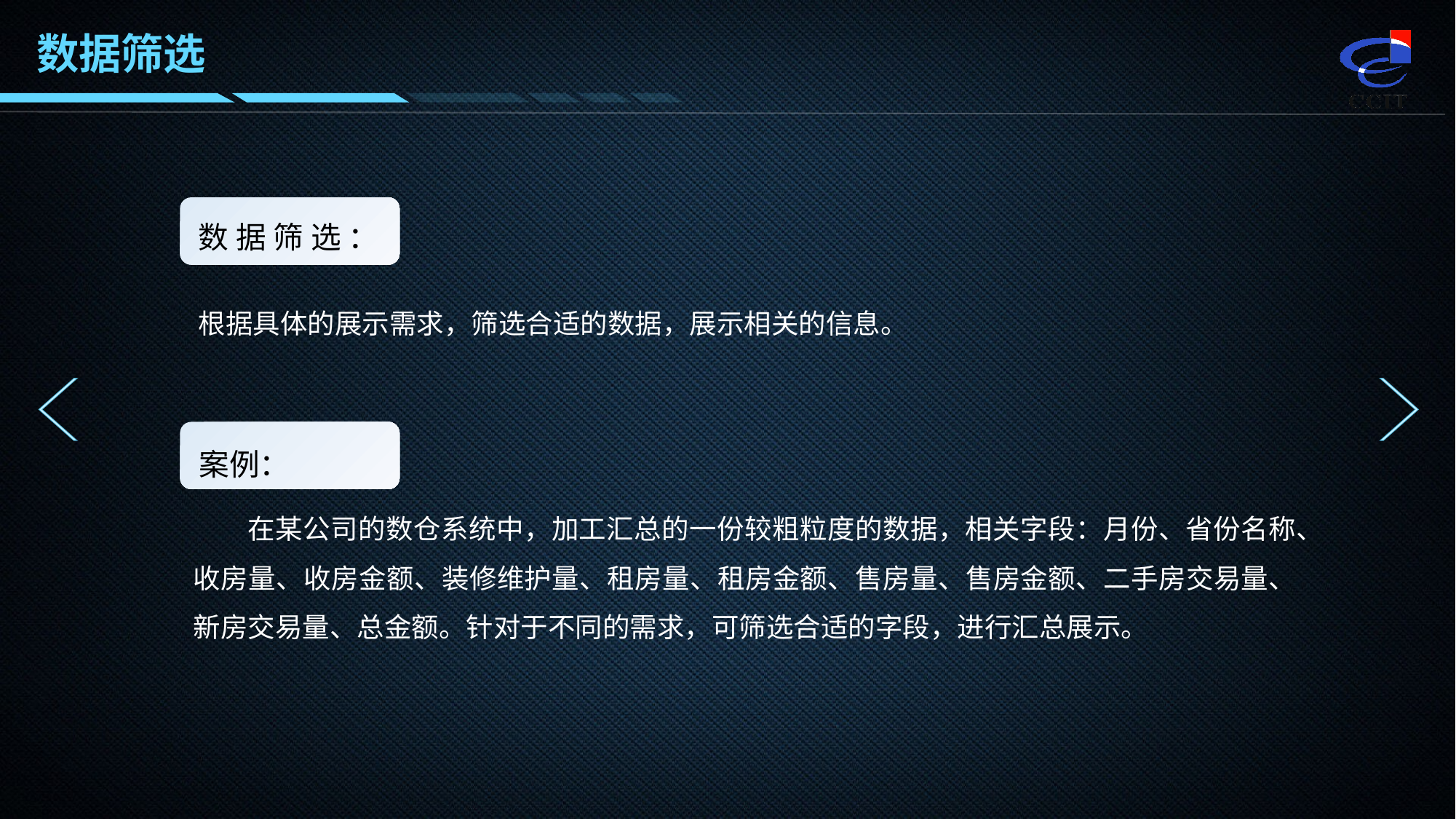

数据筛选
数据筛选：

根据具体的展示需求，筛选合适的数据，展示相关的信息。

案例：
在某公司的数仓系统中，加工汇总的一份较粗粒度的数据，相关字段：月份、省份名称、收房量、收房金额、装修维护量、租房量、租房金额、售房量、售房金额、二手房交易量、新房交易量、总金额。针对于不同的需求，可筛选合适的字段，进行汇总展示。